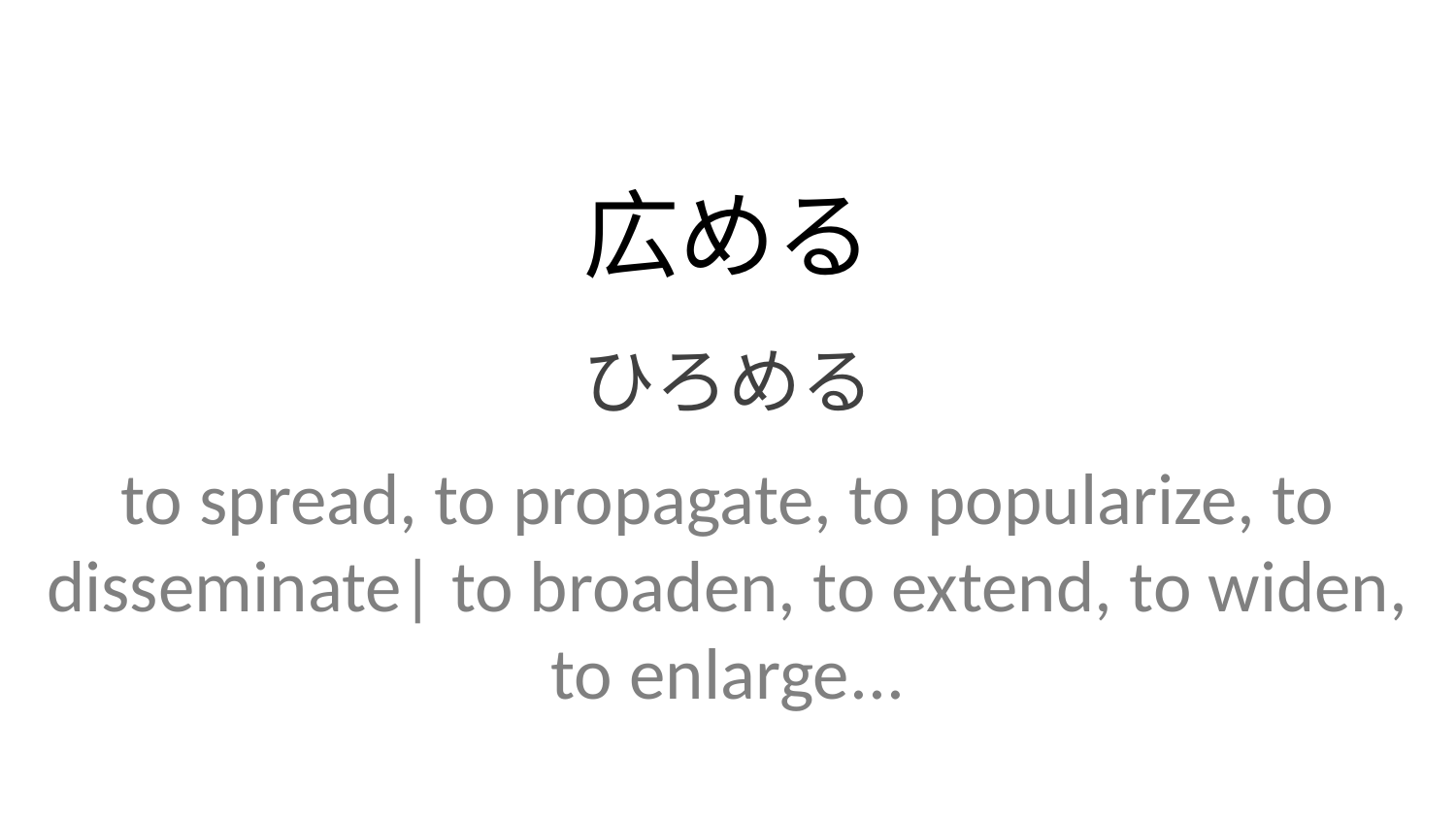

広める

ひろめる
to spread, to propagate, to popularize, to disseminate| to broaden, to extend, to widen, to enlarge...